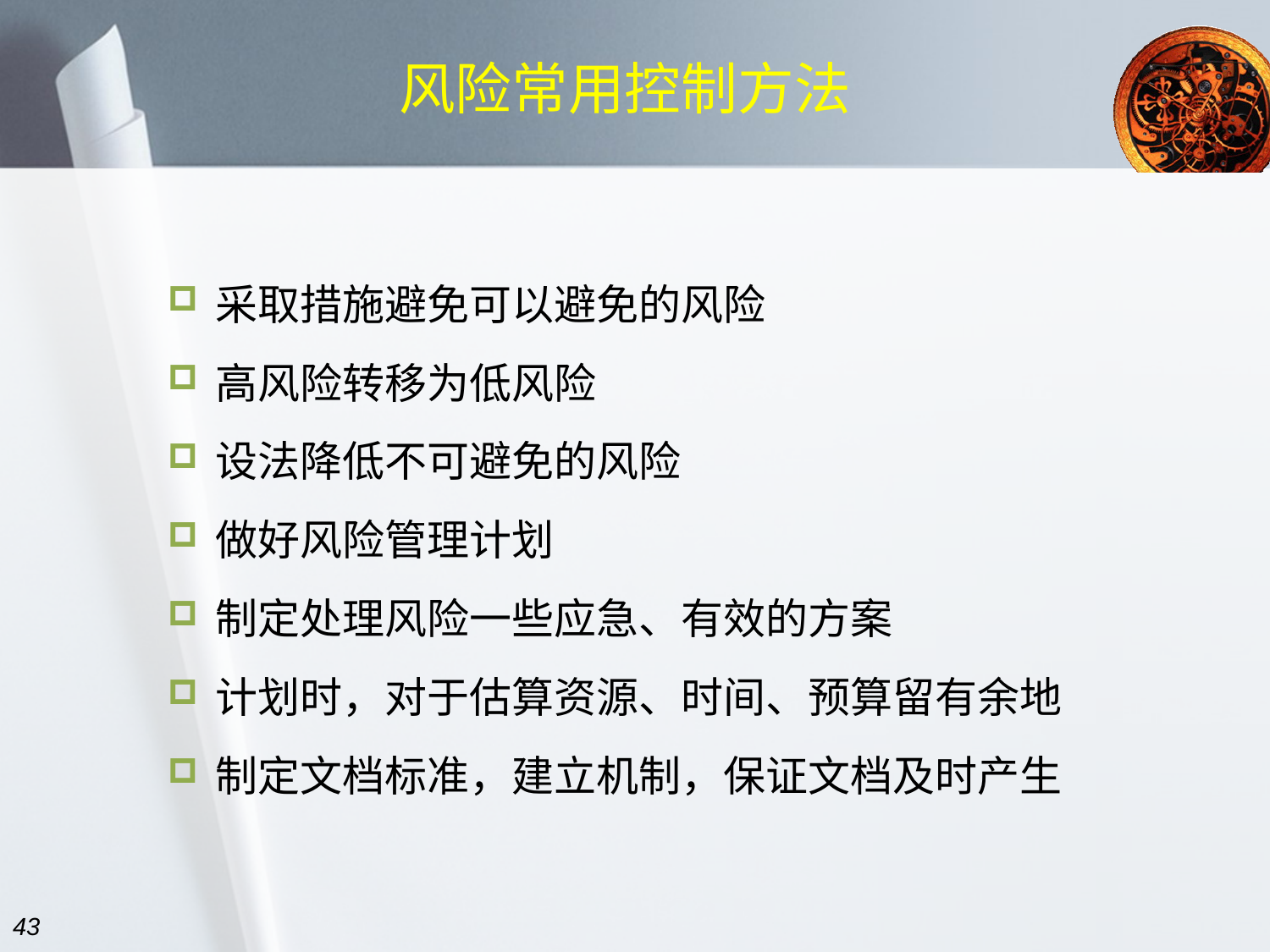

# 风险常用控制方法
采取措施避免可以避免的风险
高风险转移为低风险
设法降低不可避免的风险
做好风险管理计划
制定处理风险一些应急、有效的方案
计划时，对于估算资源、时间、预算留有余地
制定文档标准，建立机制，保证文档及时产生
43